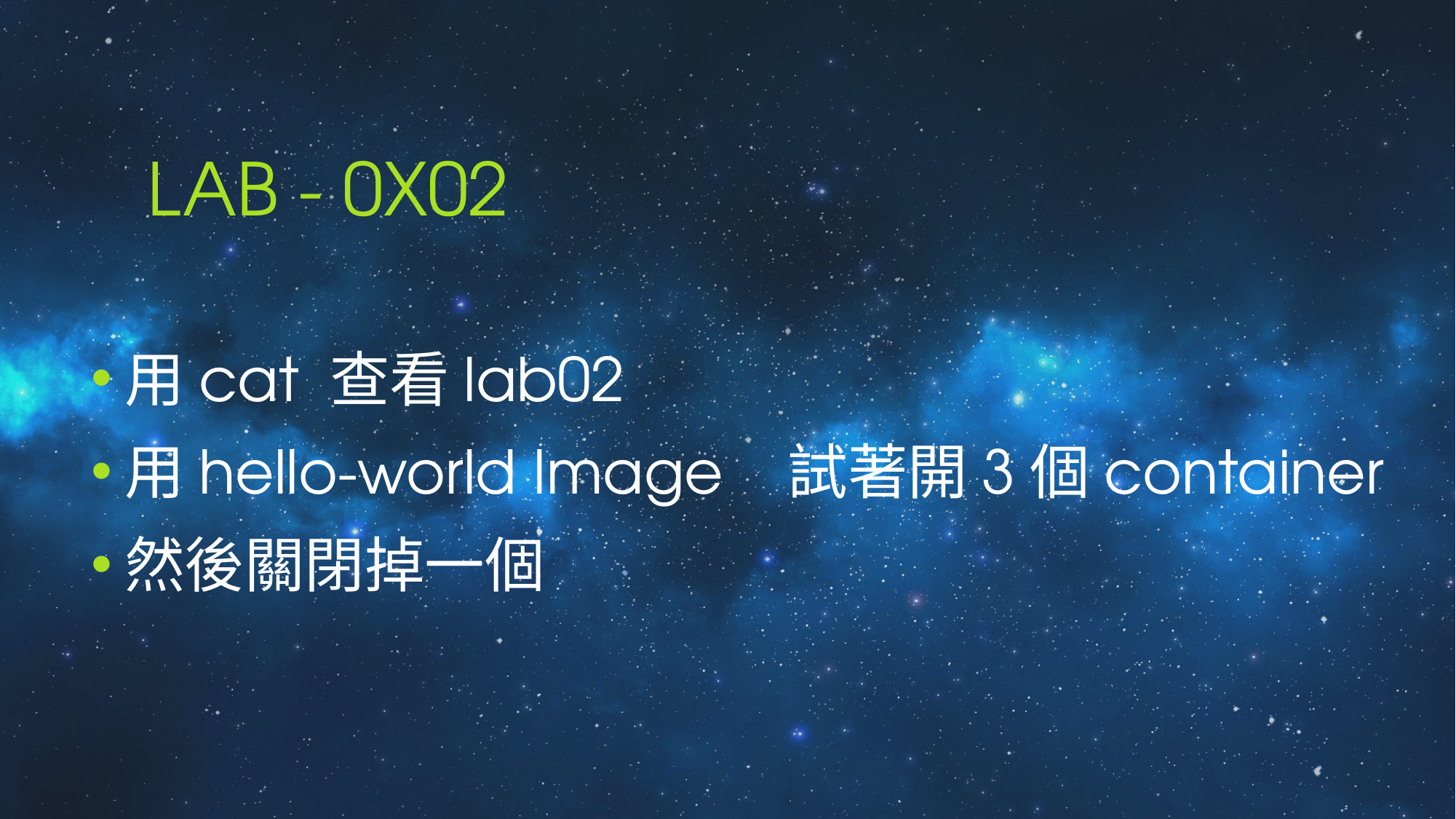

# Lab - 0x02
用cat 查看lab02
用hello-world Image   試著開3個container
然後關閉掉一個